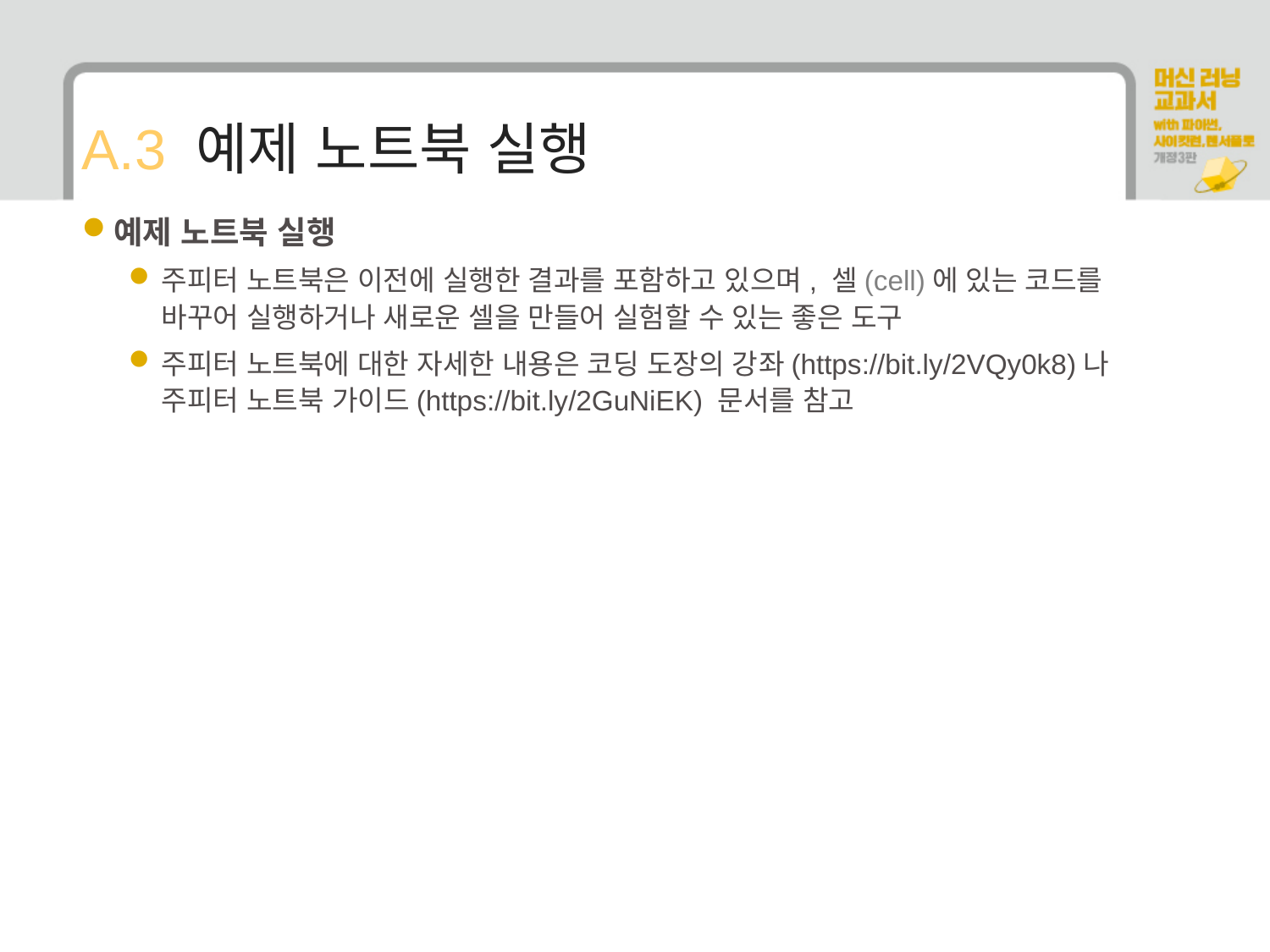

# A.3 예제 노트북 실행
예제 노트북 실행
주피터 노트북은 이전에 실행한 결과를 포함하고 있으며, 셀(cell)에 있는 코드를 바꾸어 실행하거나 새로운 셀을 만들어 실험할 수 있는 좋은 도구
주피터 노트북에 대한 자세한 내용은 코딩 도장의 강좌(https://bit.ly/2VQy0k8)나 주피터 노트북 가이드(https://bit.ly/2GuNiEK) 문서를 참고